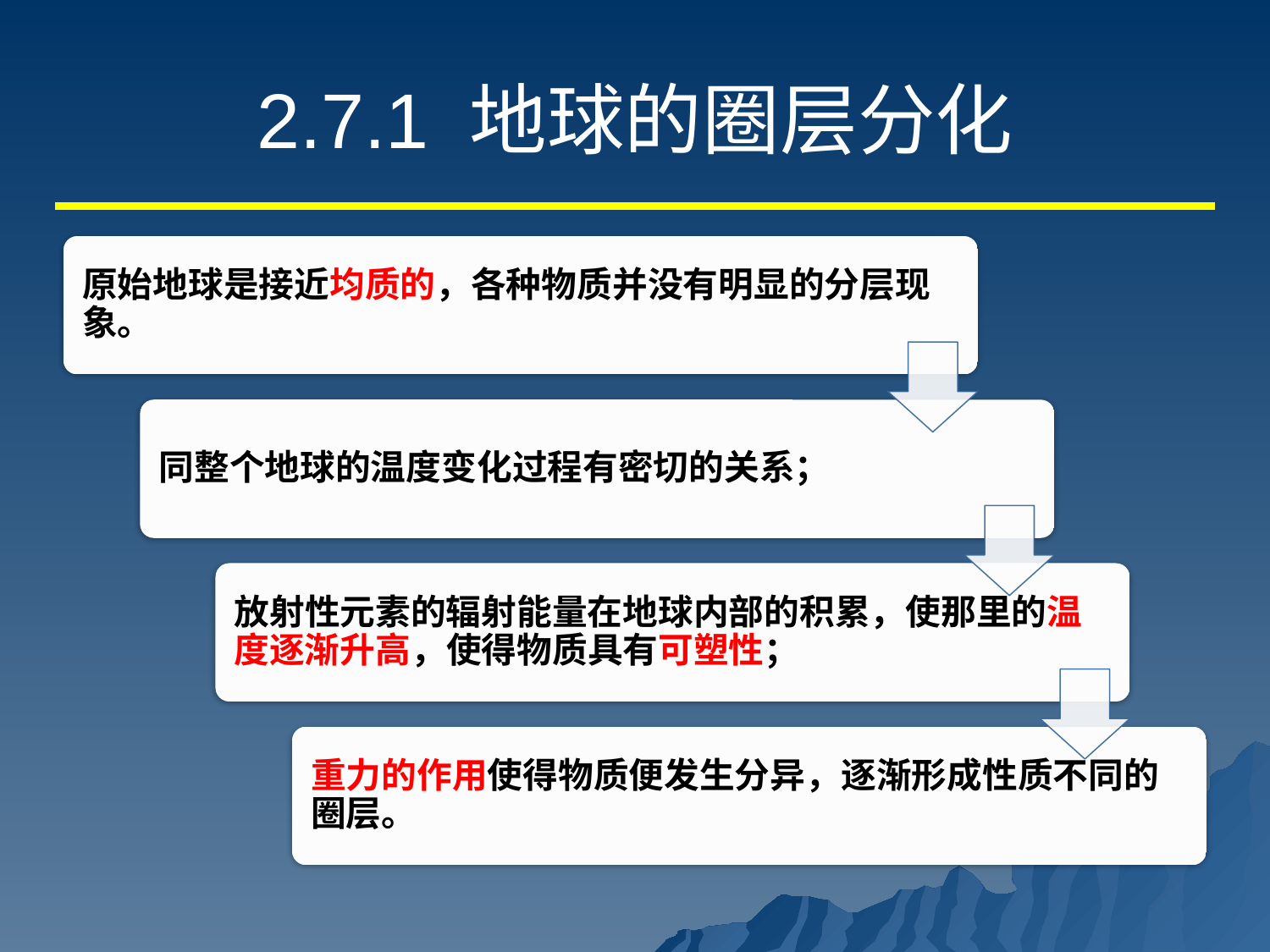

# 2.7.1 地球的圈层分化
原始地球是接近均质的，各种物质并没有明显的分层现象。
同整个地球的温度变化过程有密切的关系；
放射性元素的辐射能量在地球内部的积累，使那里的温度逐渐升高，使得物质具有可塑性；
重力的作用使得物质便发生分异，逐渐形成性质不同的圈层。